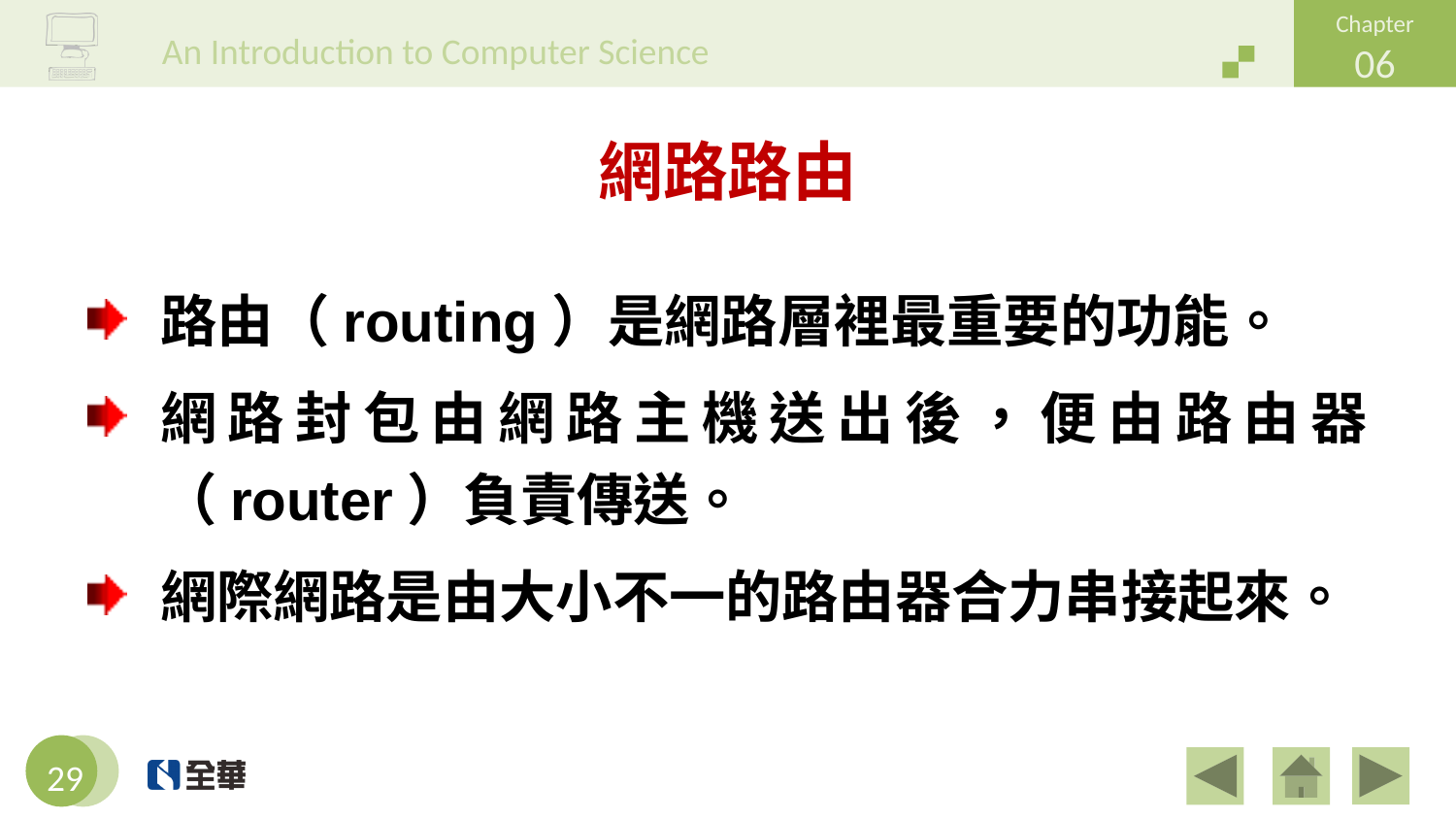

# 網路路由
路由（routing）是網路層裡最重要的功能。
網路封包由網路主機送出後，便由路由器（router）負責傳送。
網際網路是由大小不一的路由器合力串接起來。